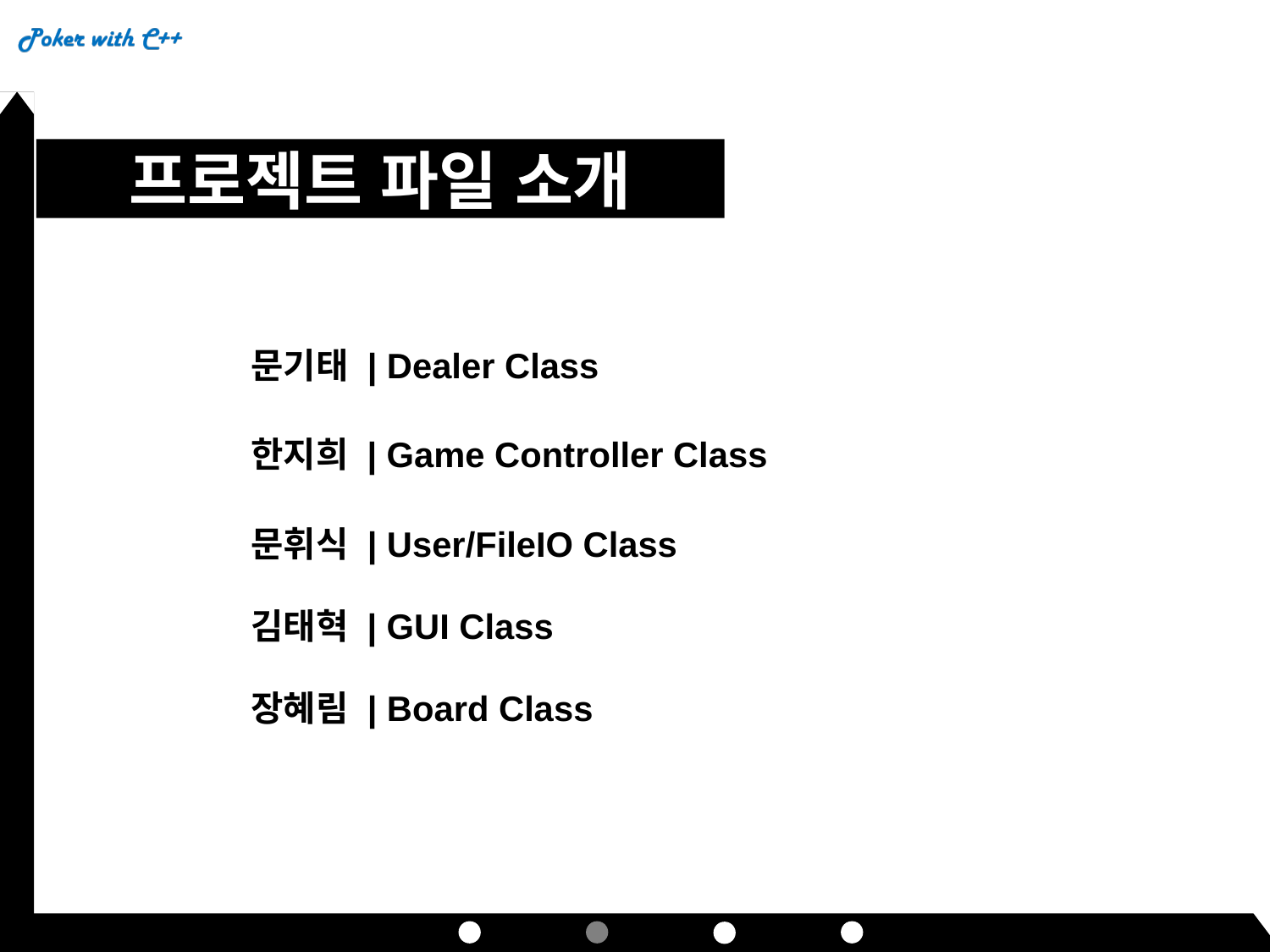

프로젝트 파일 소개
문기태 | Dealer Class
한지희 | Game Controller Class
문휘식 | User/FileIO Class
김태혁 | GUI Class
장혜림 | Board Class